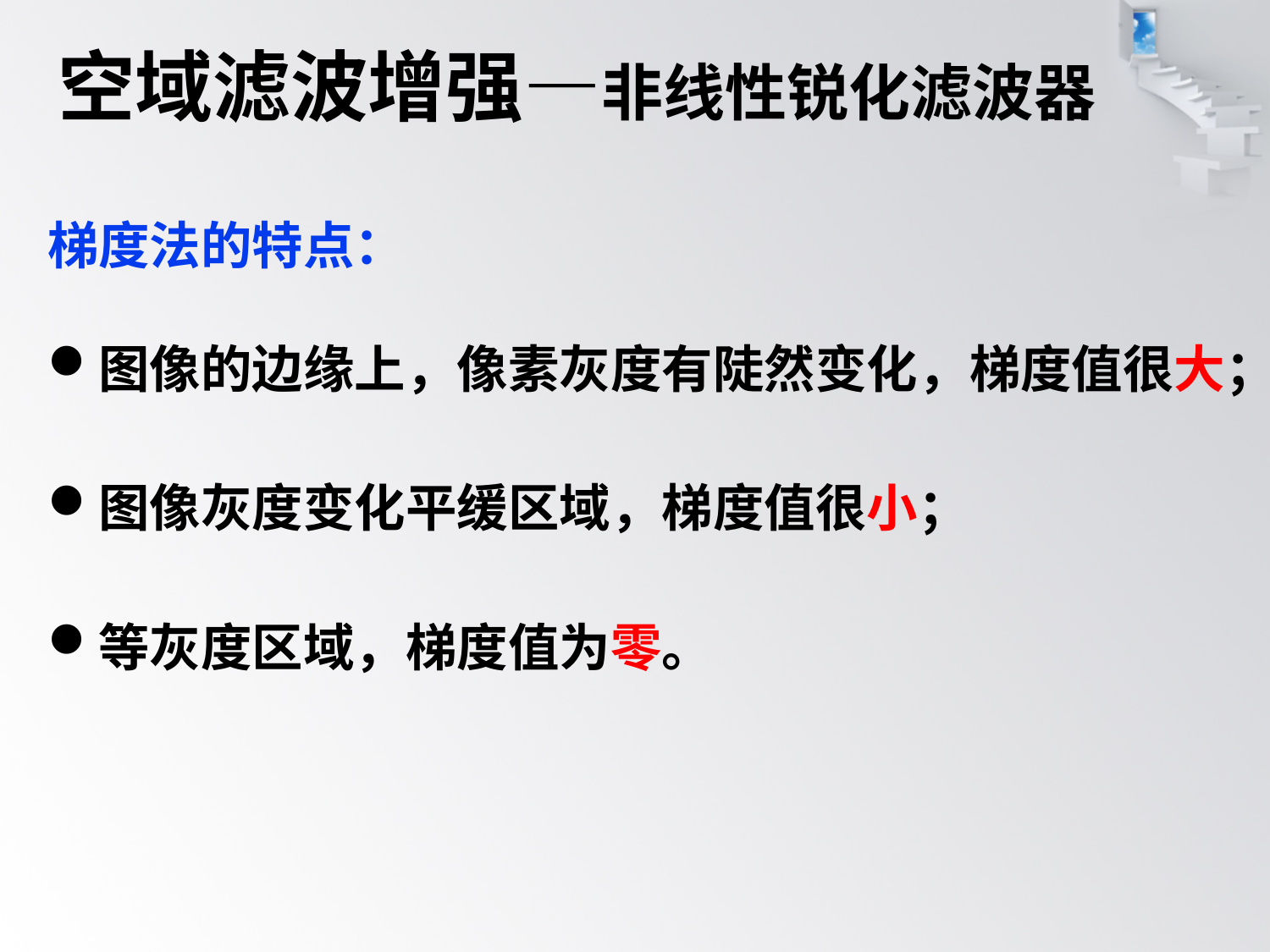

# 空域滤波增强—非线性锐化滤波器
梯度法的特点：

图像的边缘上，像素灰度有陡然变化，梯度值很大；

图像灰度变化平缓区域，梯度值很小；

等灰度区域，梯度值为零。